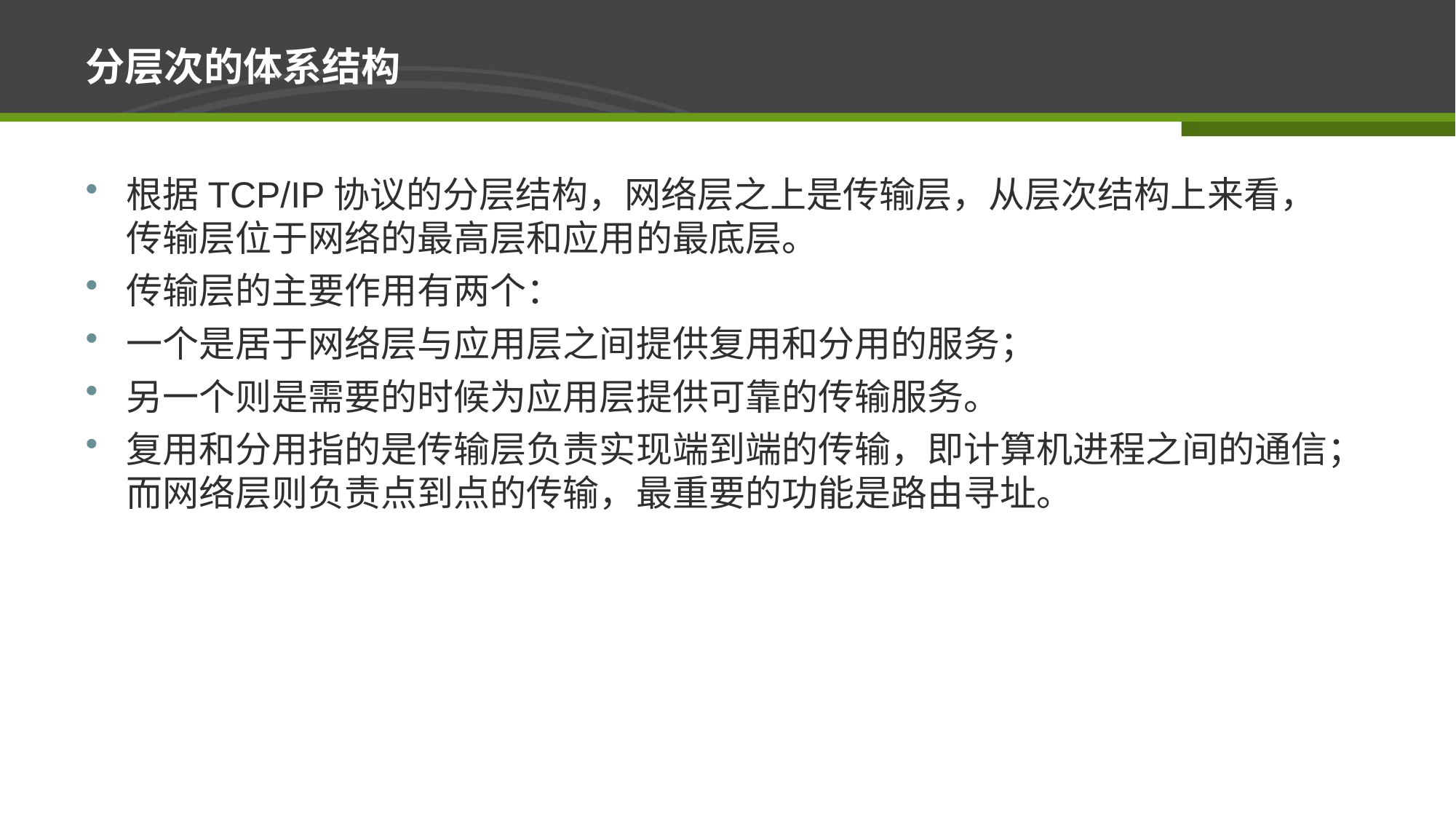

# 分层次的体系结构
根据TCP/IP协议的分层结构，网络层之上是传输层，从层次结构上来看，传输层位于网络的最高层和应用的最底层。
传输层的主要作用有两个：
一个是居于网络层与应用层之间提供复用和分用的服务；
另一个则是需要的时候为应用层提供可靠的传输服务。
复用和分用指的是传输层负责实现端到端的传输，即计算机进程之间的通信；而网络层则负责点到点的传输，最重要的功能是路由寻址。